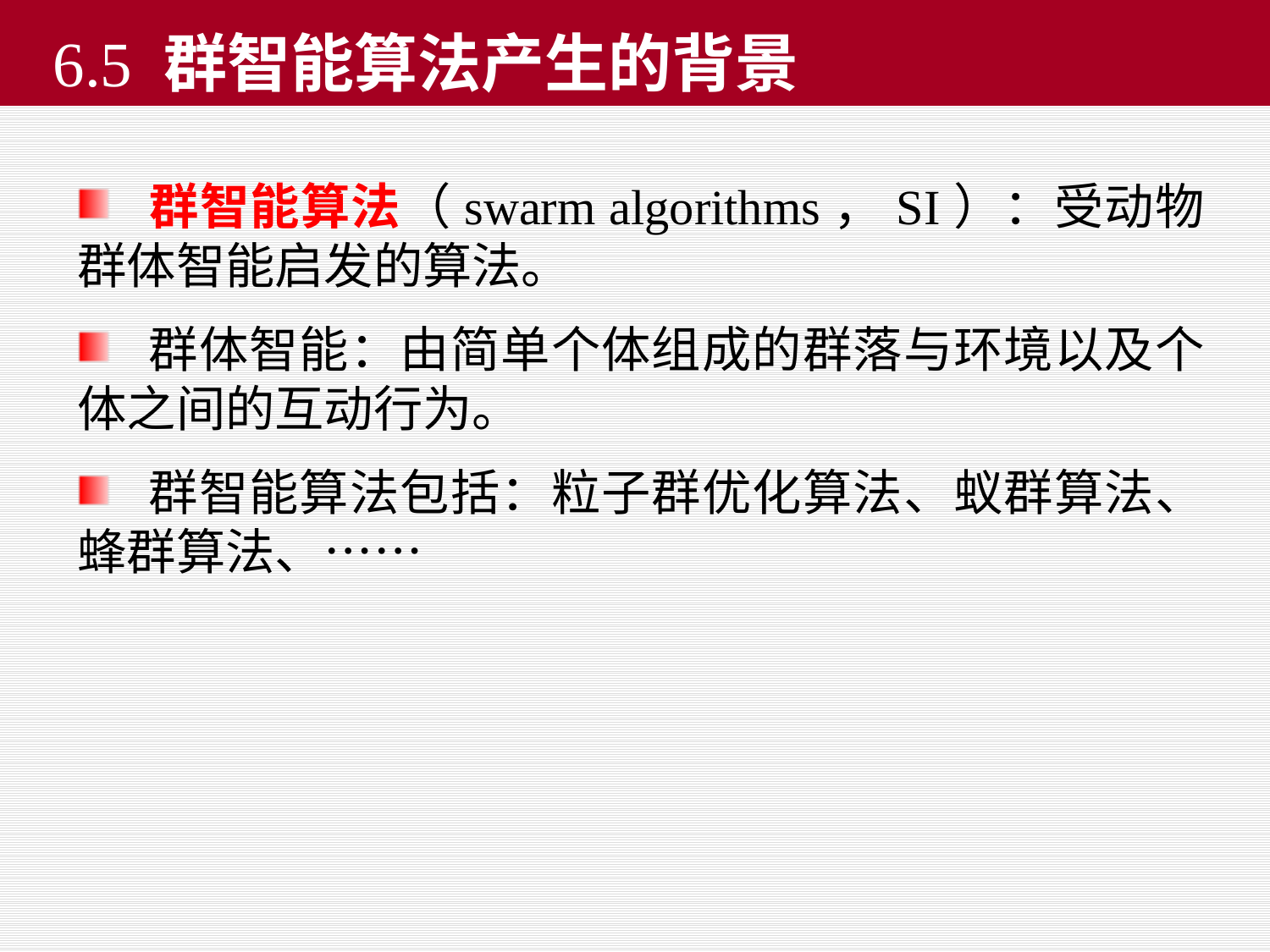

# 6.5 群智能算法产生的背景
  群智能算法（swarm algorithms，SI）：受动物群体智能启发的算法。
  群体智能：由简单个体组成的群落与环境以及个体之间的互动行为。
  群智能算法包括：粒子群优化算法、蚁群算法、蜂群算法、……

114